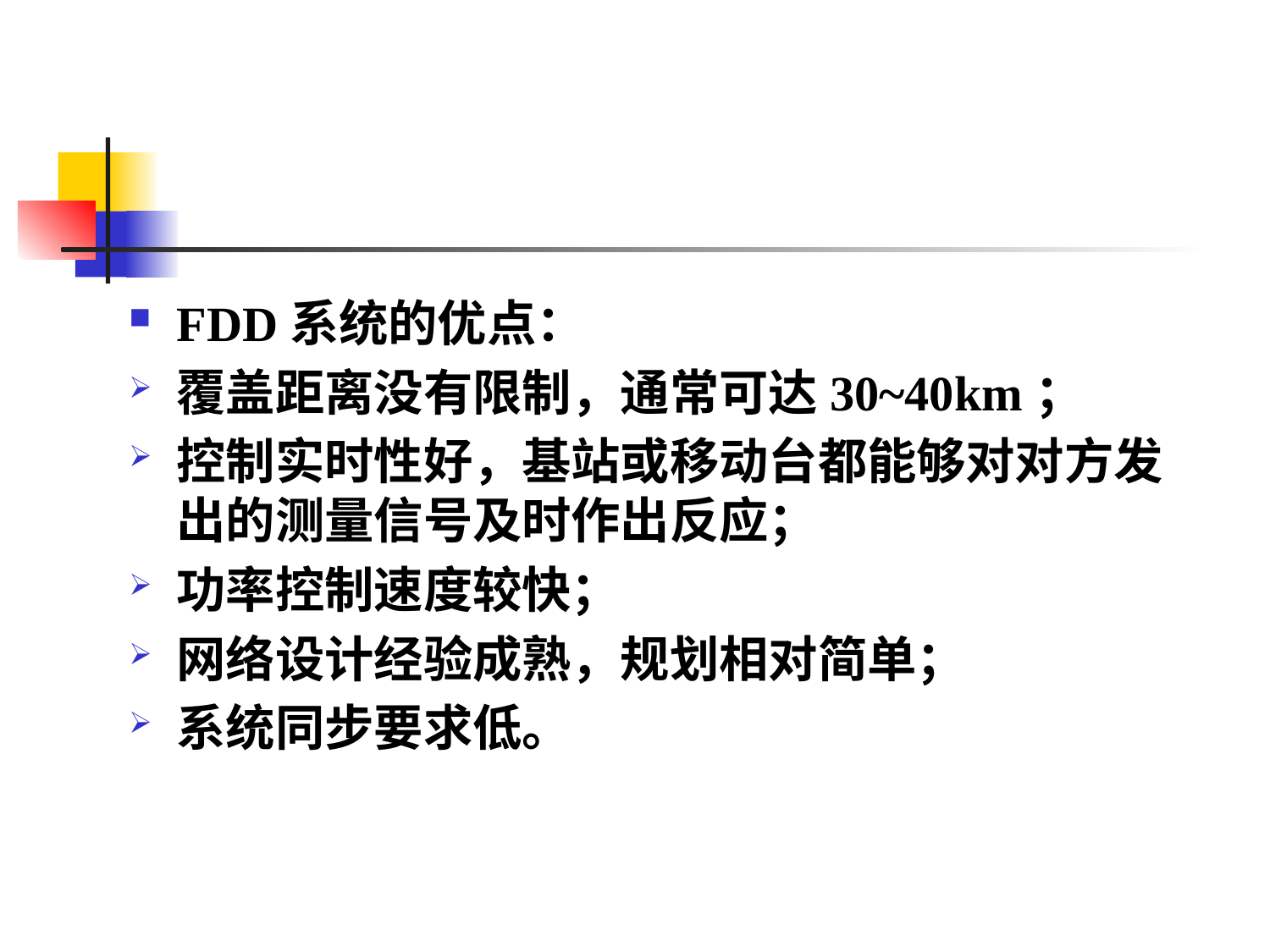

#
FDD系统的优点：
覆盖距离没有限制，通常可达30~40km；
控制实时性好，基站或移动台都能够对对方发出的测量信号及时作出反应；
功率控制速度较快；
网络设计经验成熟，规划相对简单；
系统同步要求低。